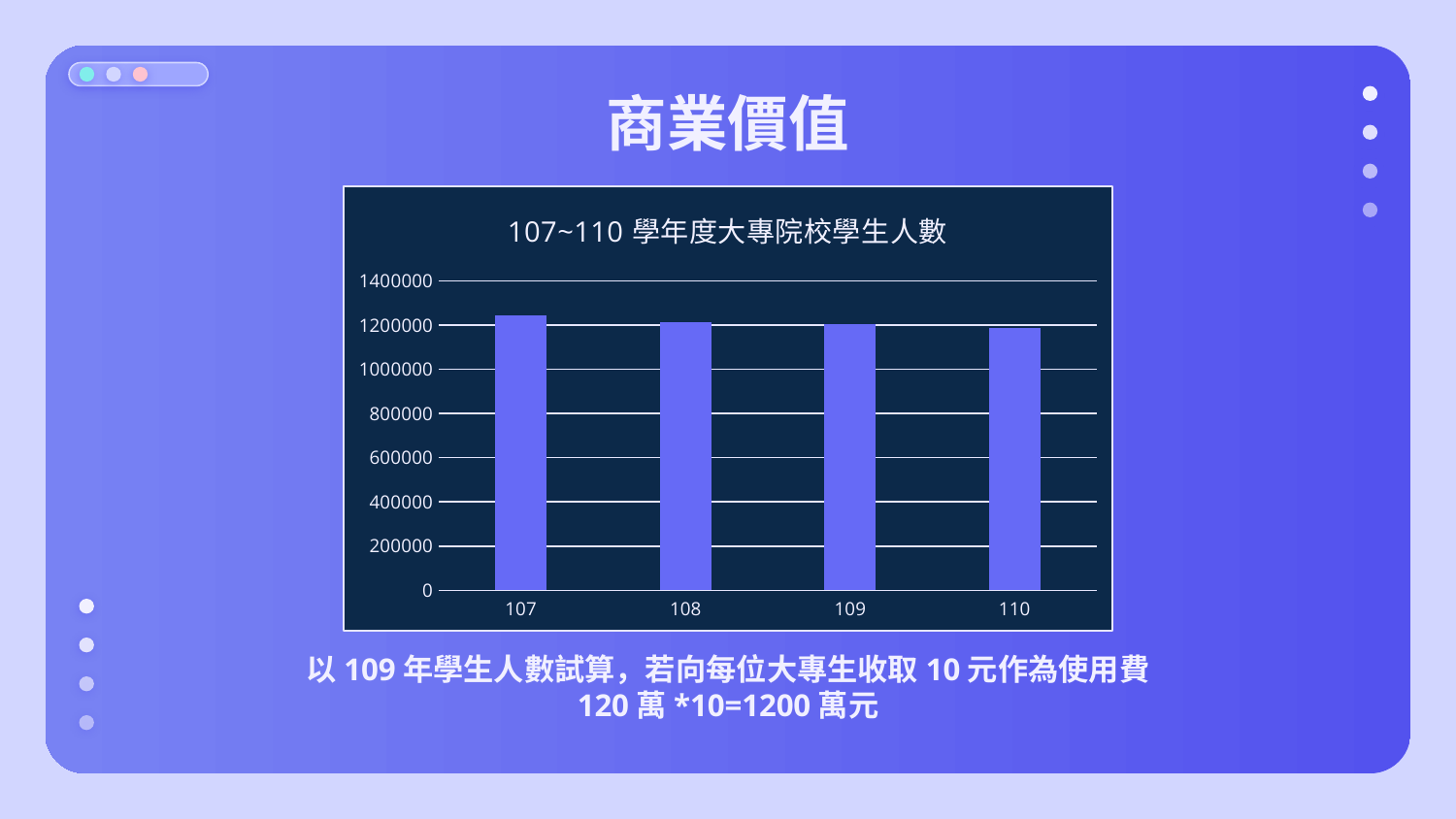

# 商業價值

### Chart:

| Category | 107~110學年度大專院校學生人數 |
|---|---|
| 107 | 1244822.0 |
| 108 | 1213172.0 |
| 109 | 1203460.0 |
| 110 | 1185830.0 |
以109年學生人數試算，若向每位大專生收取10元作為使用費
120萬*10=1200萬元